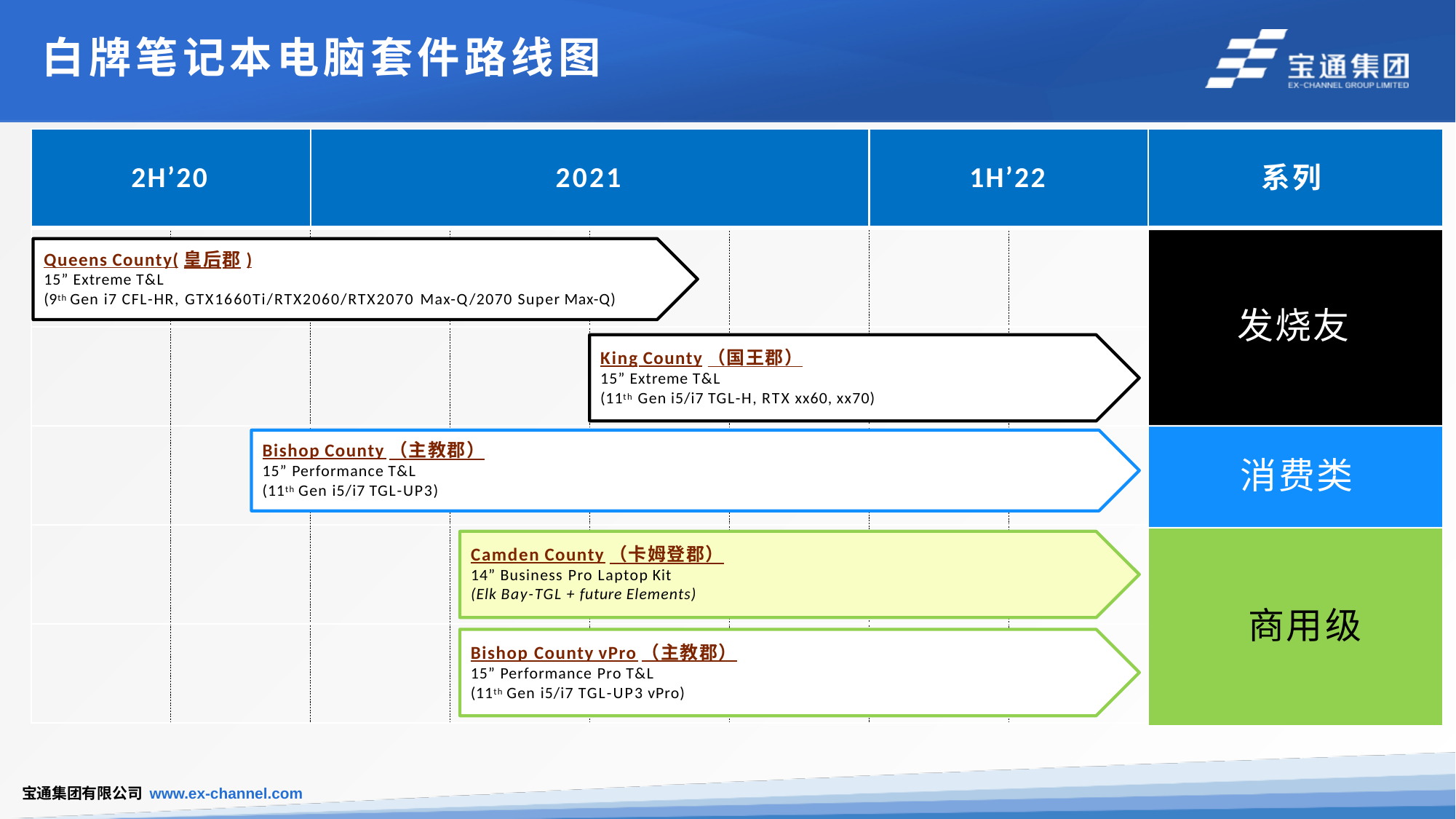

# 白牌笔记本电脑套件路线图

2H’20
2021
1H’22
  系列

Queens County(皇后郡)
15” Extreme T&L

(9th Gen i7 CFL-HR, GTX1660Ti/RTX2060/RTX2070 Max-Q/2070 Super Max-Q)
发烧友

King County（国王郡）
15” Extreme T&L
(11th Gen i5/i7 TGL-H, RTX xx60, xx70)

Bishop County（主教郡）
消费类

15” Performance T&L
(11th Gen i5/i7 TGL-UP3)

Camden County（卡姆登郡）
14” Business Pro Laptop Kit
(Elk Bay-TGL + future Elements)
 商用级

Bishop County vPro（主教郡）

15” Performance Pro T&L
(11th Gen i5/i7 TGL-UP3 vPro)